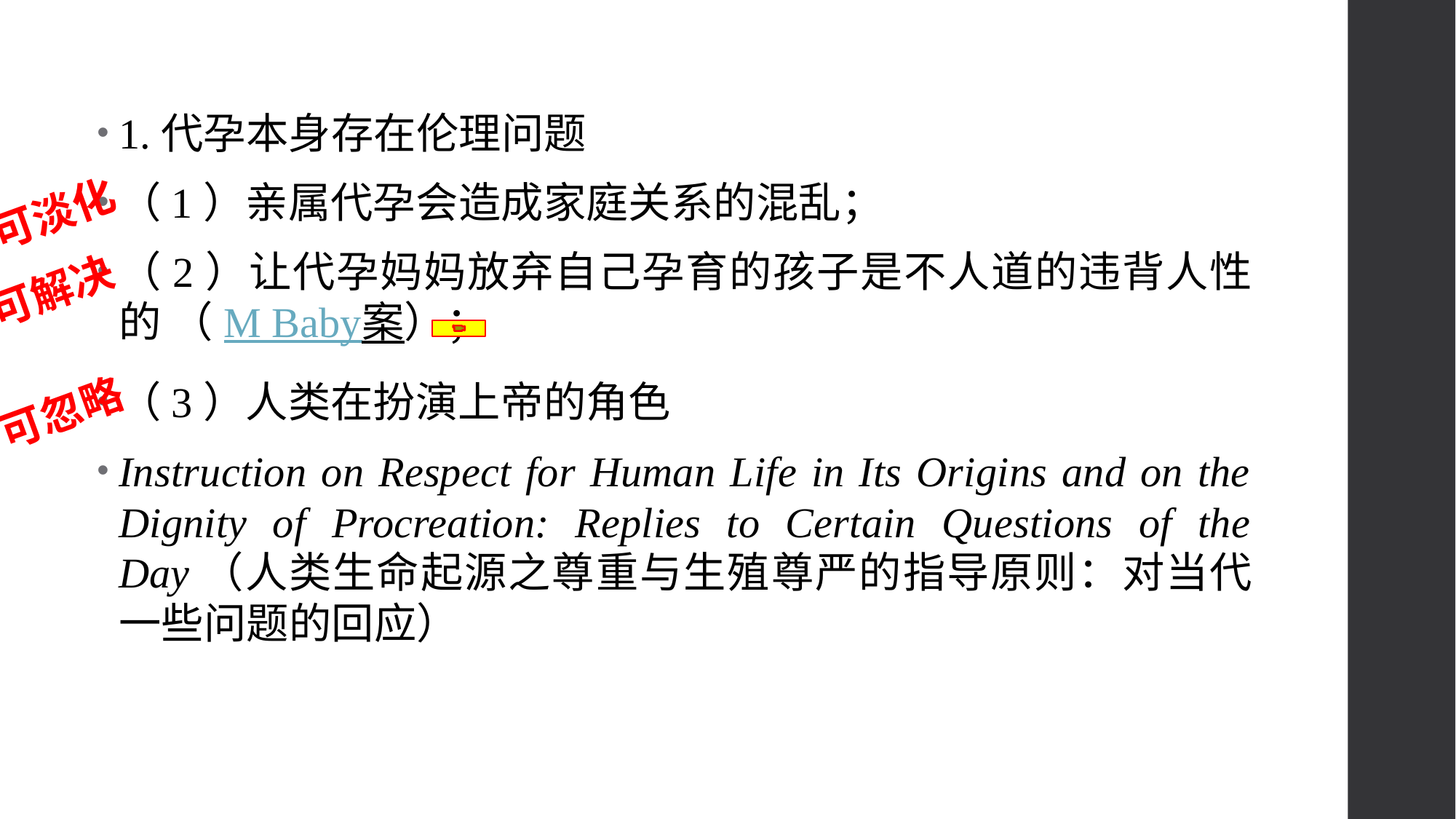

1.代孕本身存在伦理问题
（1）亲属代孕会造成家庭关系的混乱；
（2）让代孕妈妈放弃自己孕育的孩子是不人道的违背人性的 （M Baby案）；
（3）人类在扮演上帝的角色
Instruction on Respect for Human Life in Its Origins and on the Dignity of Procreation: Replies to Certain Questions of the Day（人类生命起源之尊重与生殖尊严的指导原则：对当代一些问题的回应）
可淡化
可解决

可忽略